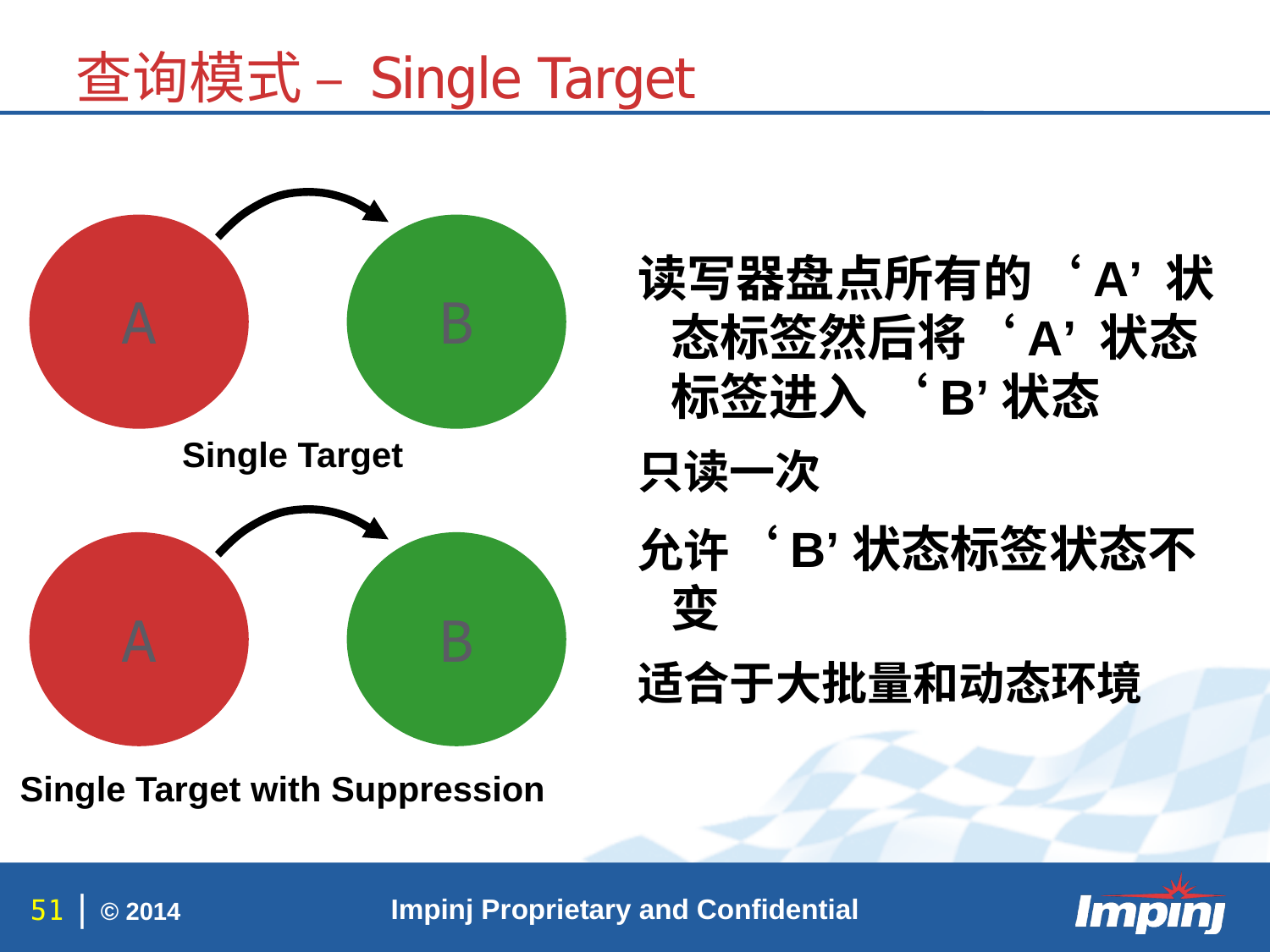

查询模式 – Single Target

读写器盘点所有的‘A’ 状态标签然后将‘A’ 状态标签进入 ‘B’状态
只读一次
允许‘B’状态标签状态不变
适合于大批量和动态环境

A
B
Single Target

A
B
Single Target with Suppression